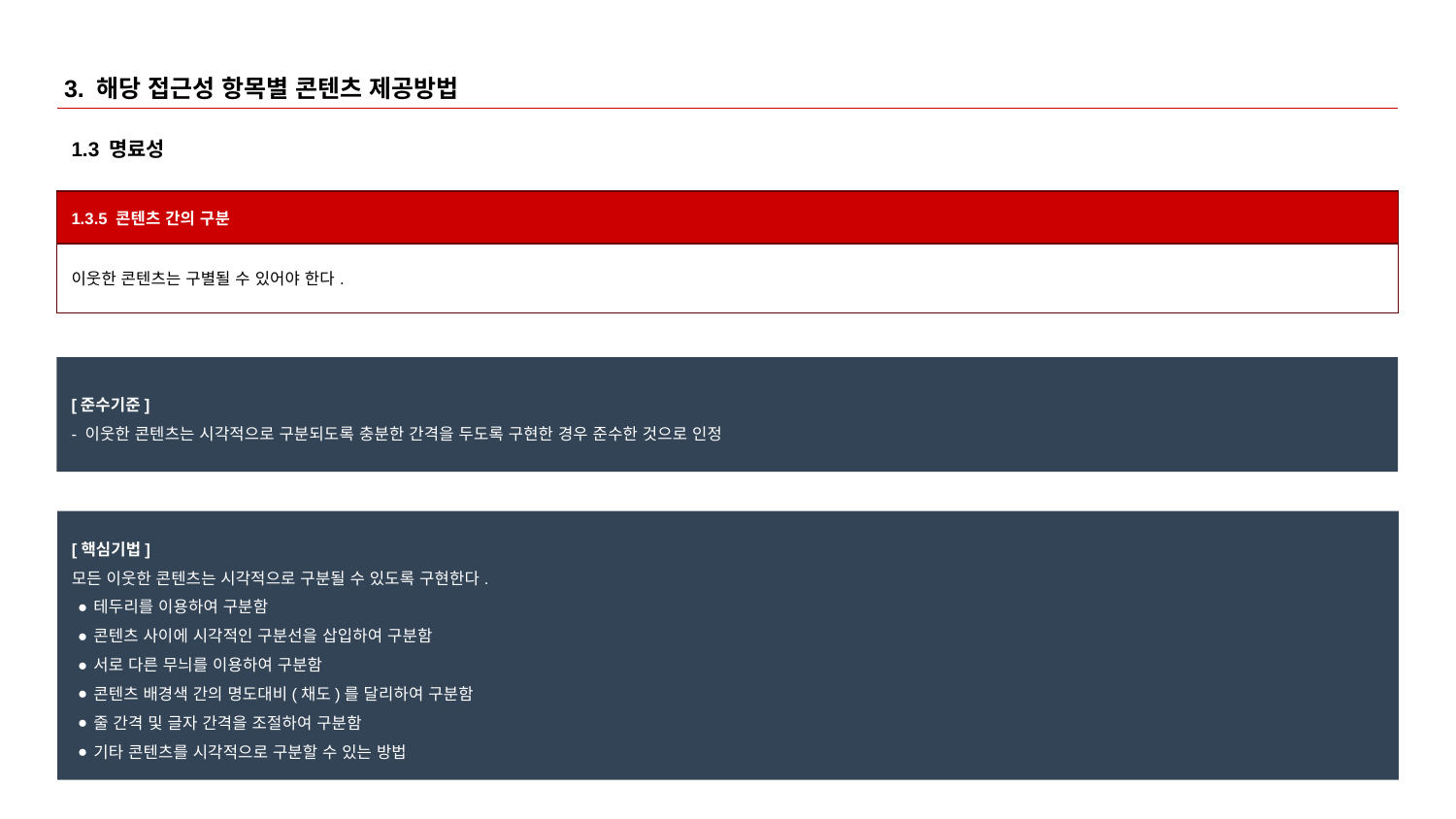

# 3. 해당 접근성 항목별 콘텐츠 제공방법
1.3 명료성
| 1.3.5 콘텐츠 간의 구분 |
| --- |
| 이웃한 콘텐츠는 구별될 수 있어야 한다. |
[준수기준]
- 이웃한 콘텐츠는 시각적으로 구분되도록 충분한 간격을 두도록 구현한 경우 준수한 것으로 인정
[핵심기법]
모든 이웃한 콘텐츠는 시각적으로 구분될 수 있도록 구현한다.
테두리를 이용하여 구분함
콘텐츠 사이에 시각적인 구분선을 삽입하여 구분함
서로 다른 무늬를 이용하여 구분함
콘텐츠 배경색 간의 명도대비(채도)를 달리하여 구분함
줄 간격 및 글자 간격을 조절하여 구분함
기타 콘텐츠를 시각적으로 구분할 수 있는 방법